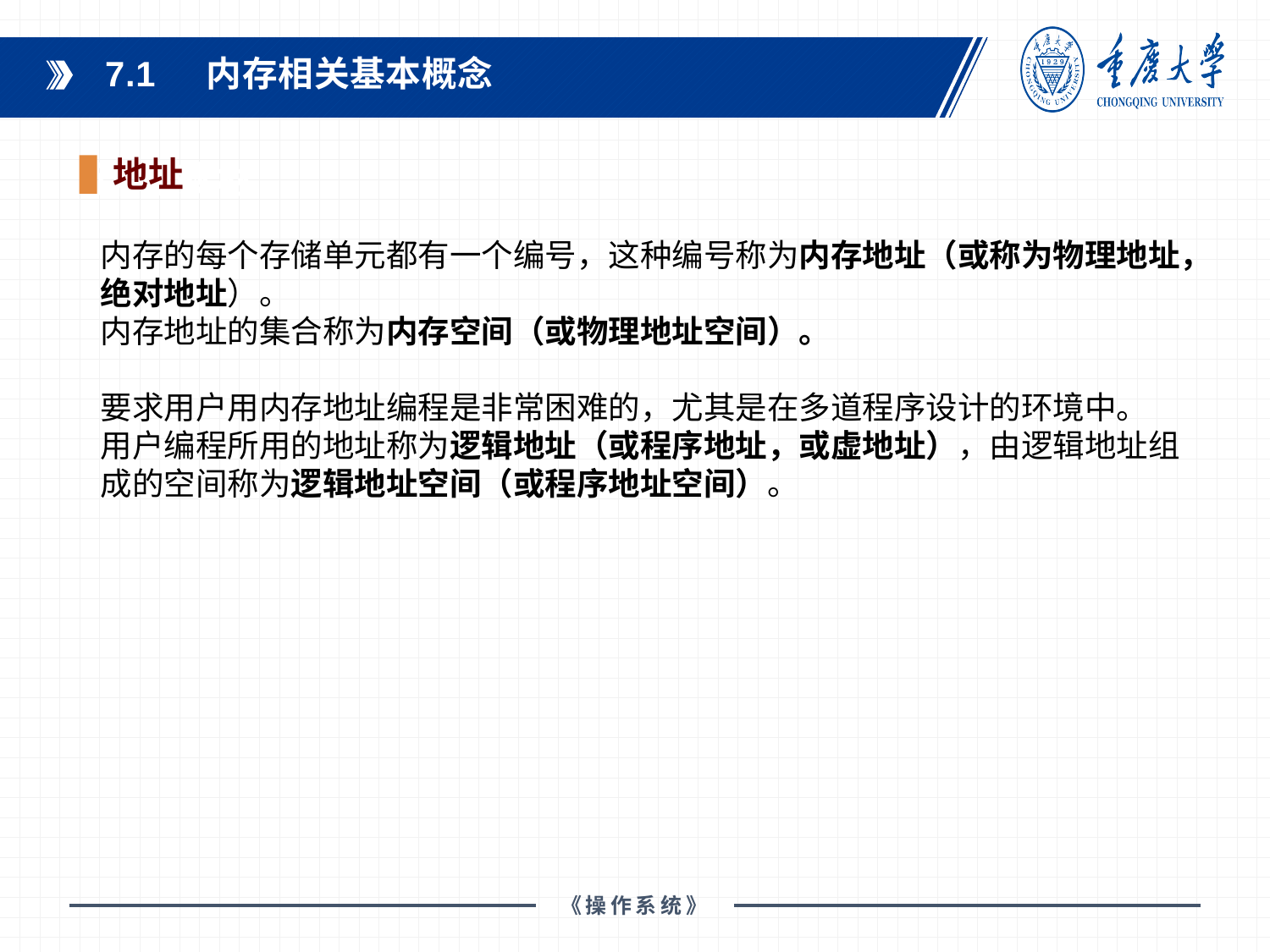

7.1    内存相关基本概念
地址

课程教材：
内存的每个存储单元都有一个编号，这种编号称为内存地址（或称为物理地址，绝对地址）。
内存地址的集合称为内存空间（或物理地址空间）。

要求用户用内存地址编程是非常困难的，尤其是在多道程序设计的环境中。
用户编程所用的地址称为逻辑地址（或程序地址，或虚地址），由逻辑地址组成的空间称为逻辑地址空间（或程序地址空间）。